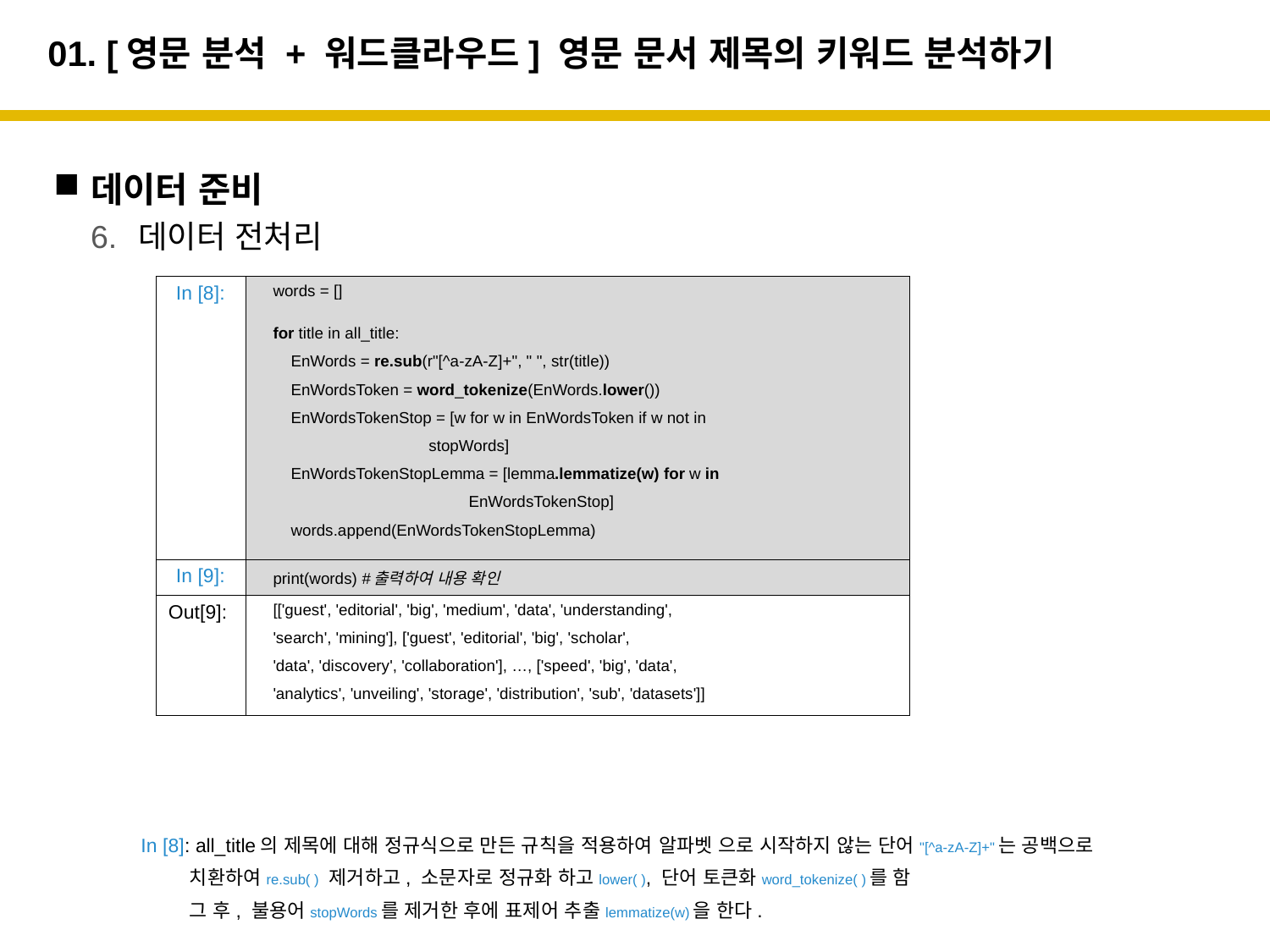

# 01. [영문 분석 + 워드클라우드] 영문 문서 제목의 키워드 분석하기
데이터 준비
데이터 전처리

In [8]: all_title의 제목에 대해 정규식으로 만든 규칙을 적용하여 알파벳 으로 시작하지 않는 단어"[^a-zA-Z]+"는 공백으로
        치환하여re.sub( ) 제거하고, 소문자로 정규화 하고lower( ), 단어 토큰화word_tokenize( )를 함
        그 후, 불용어stopWords를 제거한 후에 표제어 추출lemmatize(w)을 한다.

| In [8]: | words = [] for title in all\_title: EnWords = re.sub(r"[^a-zA-Z]+", " ", str(title)) EnWordsToken = word\_tokenize(EnWords.lower()) EnWordsTokenStop = [w for w in EnWordsToken if w not in stopWords] EnWordsTokenStopLemma = [lemma.lemmatize(w) for w in EnWordsTokenStop] words.append(EnWordsTokenStopLemma) |
| --- | --- |
| In [9]: | print(words) #출력하여 내용 확인 |
| Out[9]: | [['guest', 'editorial', 'big', 'medium', 'data', 'understanding', 'search', 'mining'], ['guest', 'editorial', 'big', 'scholar', 'data', 'discovery', 'collaboration'], …, ['speed', 'big', 'data', 'analytics', 'unveiling', 'storage', 'distribution', 'sub', 'datasets']] |